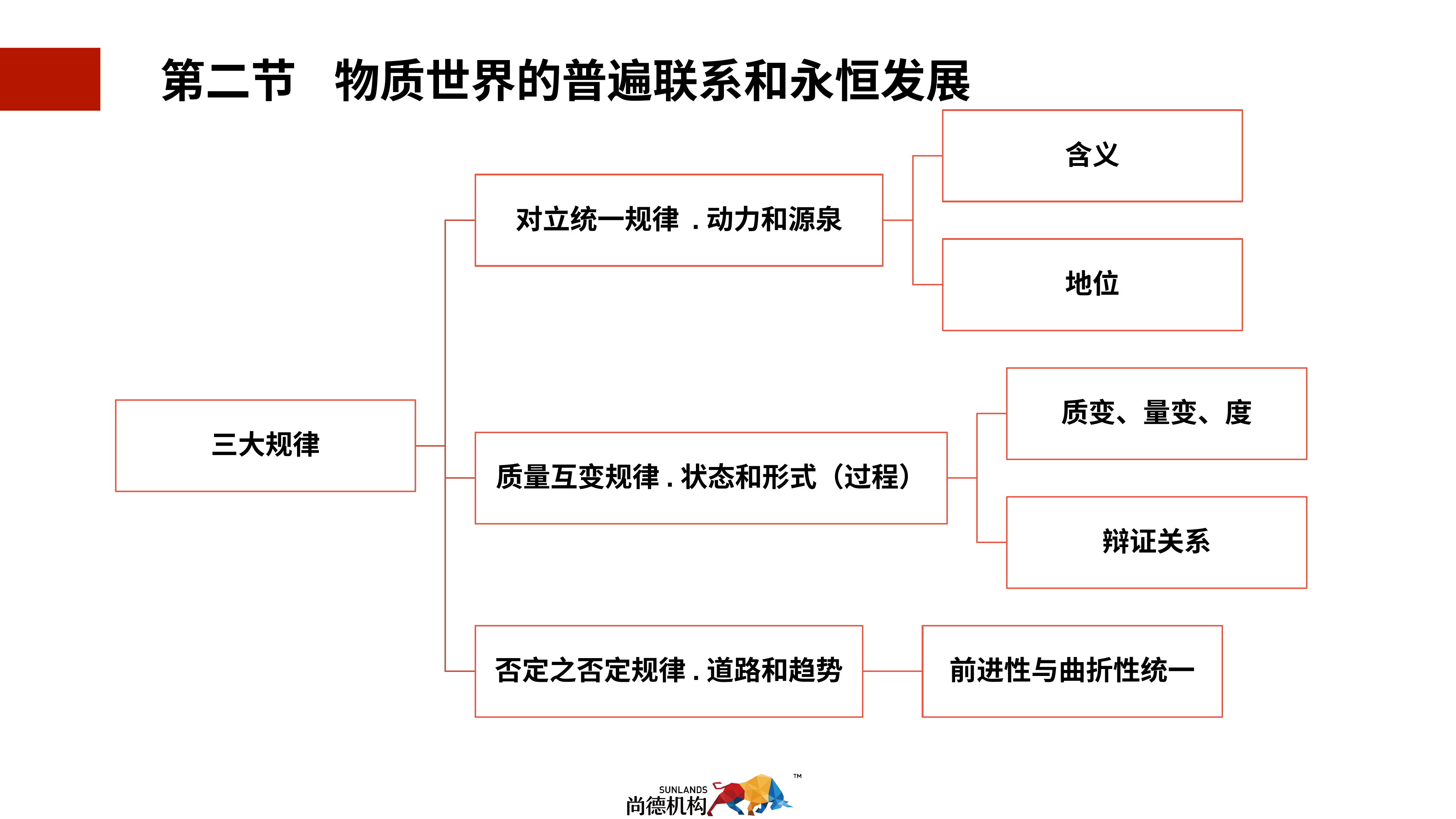

三大规律
对立统一规律 .动力和源泉
含义
地位
质量互变规律.状态和形式（过程）
质变、量变、度
辩证关系
否定之否定规律.道路和趋势
前进性与曲折性统一